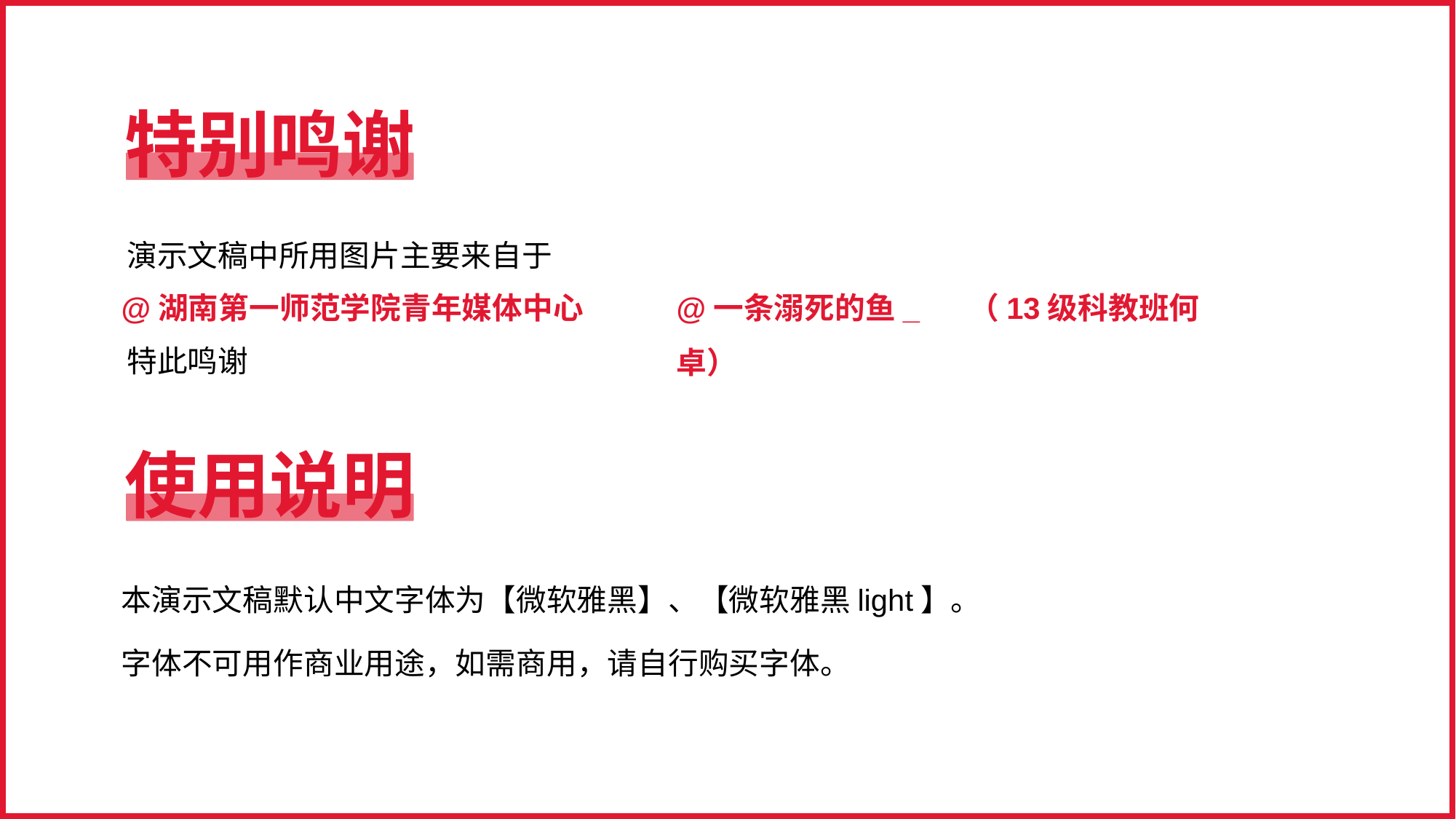

特别鸣谢

演示文稿中所用图片主要来自于
@湖南第一师范学院青年媒体中心
@一条溺死的鱼_     （13级科教班何卓）
特此鸣谢
使用说明

本演示文稿默认中文字体为【微软雅黑】、【微软雅黑light】。
字体不可用作商业用途，如需商用，请自行购买字体。